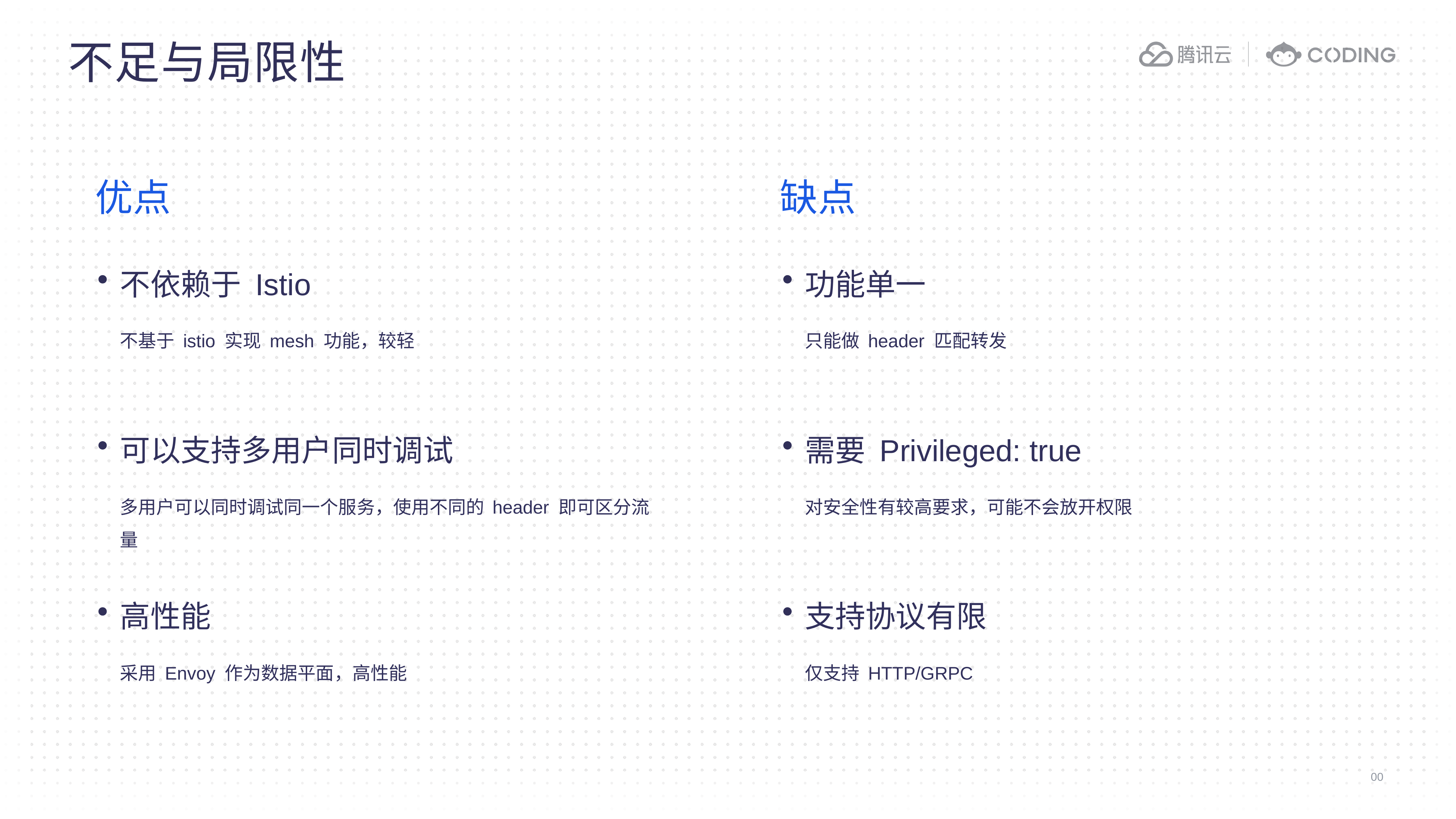

不足与局限性
优点
缺点
不依赖于 Istio
不基于 istio 实现 mesh 功能，较轻

功能单一
只能做 header 匹配转发

可以支持多用户同时调试
多用户可以同时调试同一个服务，使用不同的 header 即可区分流量

需要 Privileged: true
对安全性有较高要求，可能不会放开权限

高性能
采用 Envoy 作为数据平面，高性能

支持协议有限
仅支持 HTTP/GRPC

00